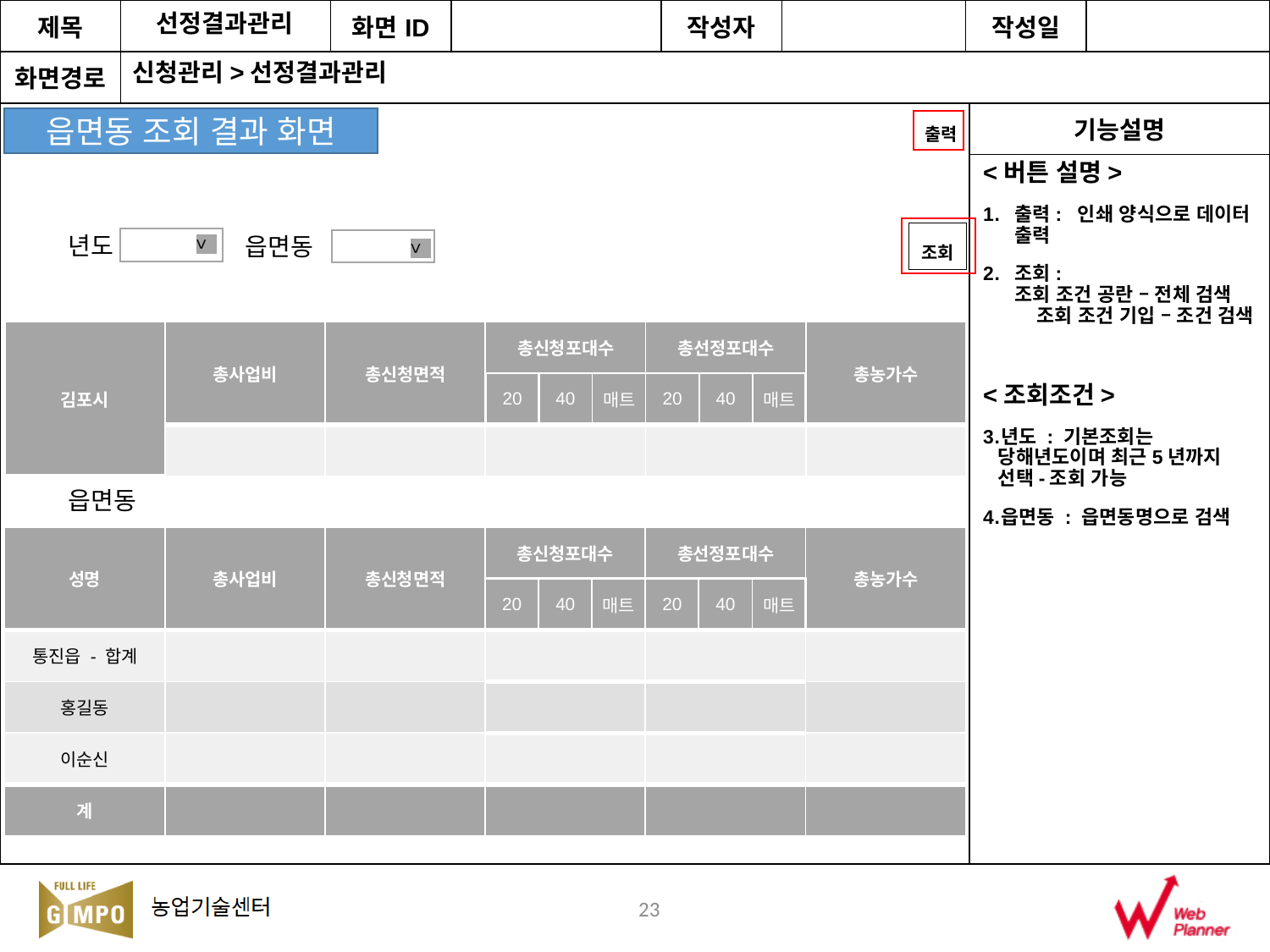

선정결과관리

신청관리>선정결과관리
출력
읍면동 조회 결과 화면

<버튼 설명>
출력:  인쇄 양식으로 데이터 출력
조회:                                    조회 조건 공란 – 전체 검색         조회 조건 기입 – 조건 검색

<조회조건>
년도 : 기본조회는 당해년도이며 최근5년까지 선택-조회 가능
읍면동 : 읍면동명으로 검색

조회
>

년도

읍면동
>

| 김포시 | 총사업비 | 총신청면적 | 총신청포대수 |  |  | 총선정포대수 |  |  | 총농가수 |
| --- | --- | --- | --- | --- | --- | --- | --- | --- | --- |
|  |  |  | 20 | 40 | 매트 | 20 | 40 | 매트 |  |
|  |  |  |  |  |  |  |  |  |  |
읍면동
| 성명 | 총사업비 | 총신청면적 | 총신청포대수 |  |  | 총선정포대수 |  |  | 총농가수 |
| --- | --- | --- | --- | --- | --- | --- | --- | --- | --- |
|  |  |  | 20 | 40 | 매트 | 20 | 40 | 매트 |  |
| 통진읍 - 합계 |  |  |  |  |  |  |  |  |  |
| 홍길동 |  |  |  |  |  |  |  |  |  |
| 이순신 |  |  |  |  |  |  |  |  |  |
| 계 |  |  |  |  |  |  |  |  |  |
23